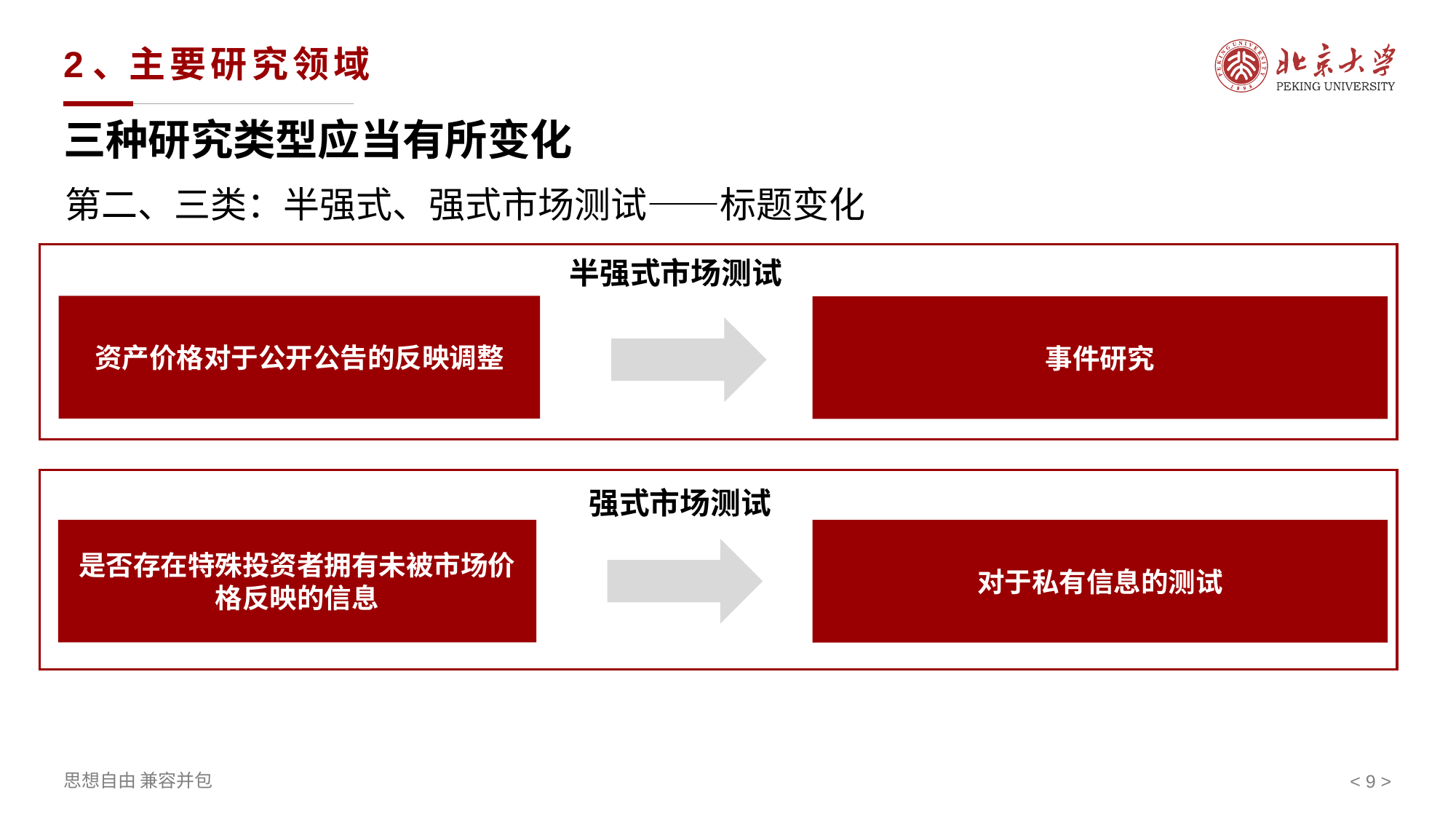

# 2、主要研究领域
三种研究类型应当有所变化
第二、三类：半强式、强式市场测试——标题变化

半强式市场测试
资产价格对于公开公告的反映调整
事件研究

强式市场测试
是否存在特殊投资者拥有未被市场价格反映的信息
对于私有信息的测试

< 9 >